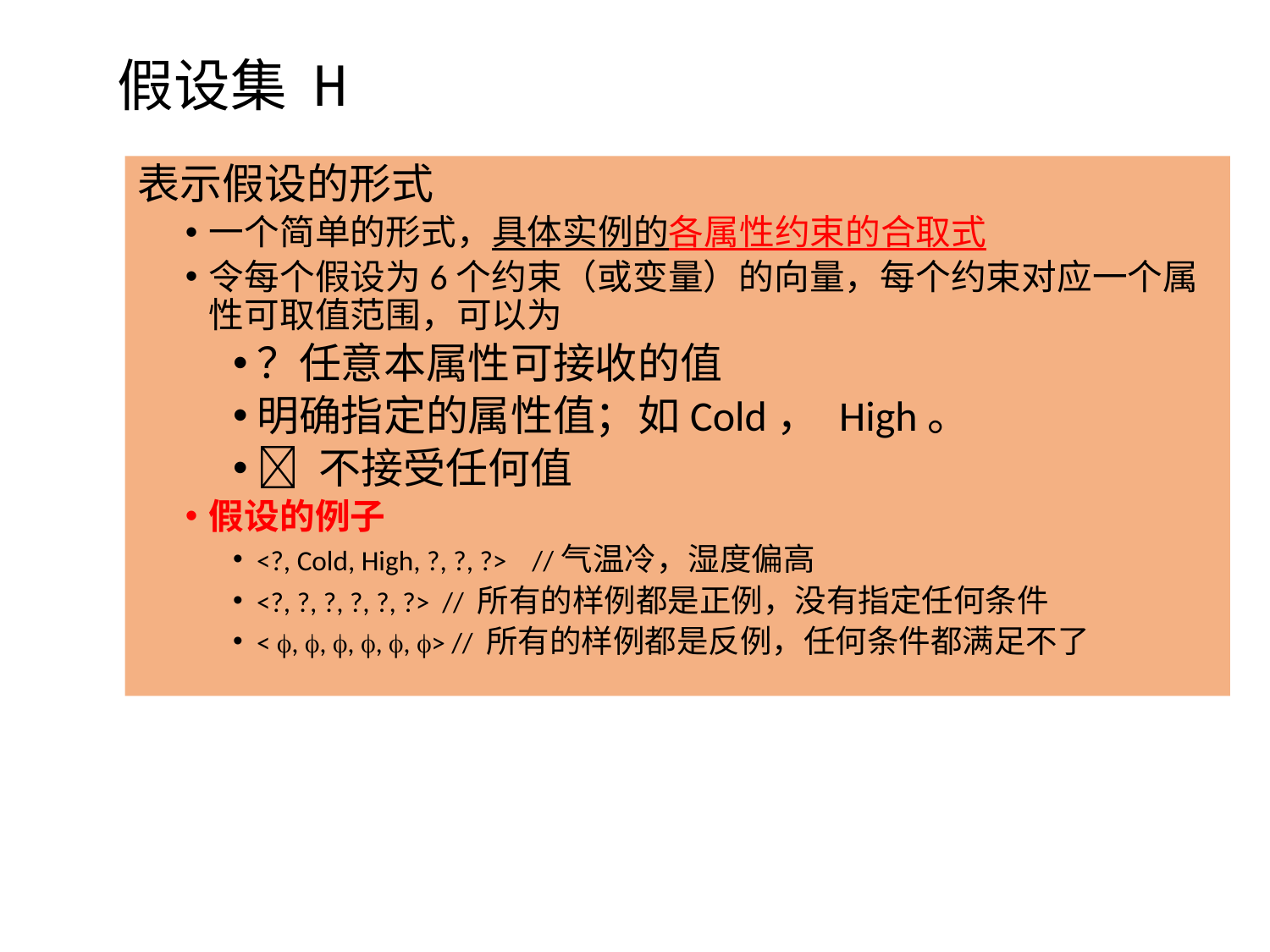

假设集 H
表示假设的形式
一个简单的形式，具体实例的各属性约束的合取式
令每个假设为6个约束（或变量）的向量，每个约束对应一个属性可取值范围，可以为
？任意本属性可接收的值
明确指定的属性值；如Cold， High。
φ 不接受任何值
假设的例子
<?, Cold, High, ?, ?, ?>    //气温冷，湿度偏高
<?, ?, ?, ?, ?, ?>  // 所有的样例都是正例，没有指定任何条件
< φ, φ, φ, φ, φ, φ> // 所有的样例都是反例，任何条件都满足不了